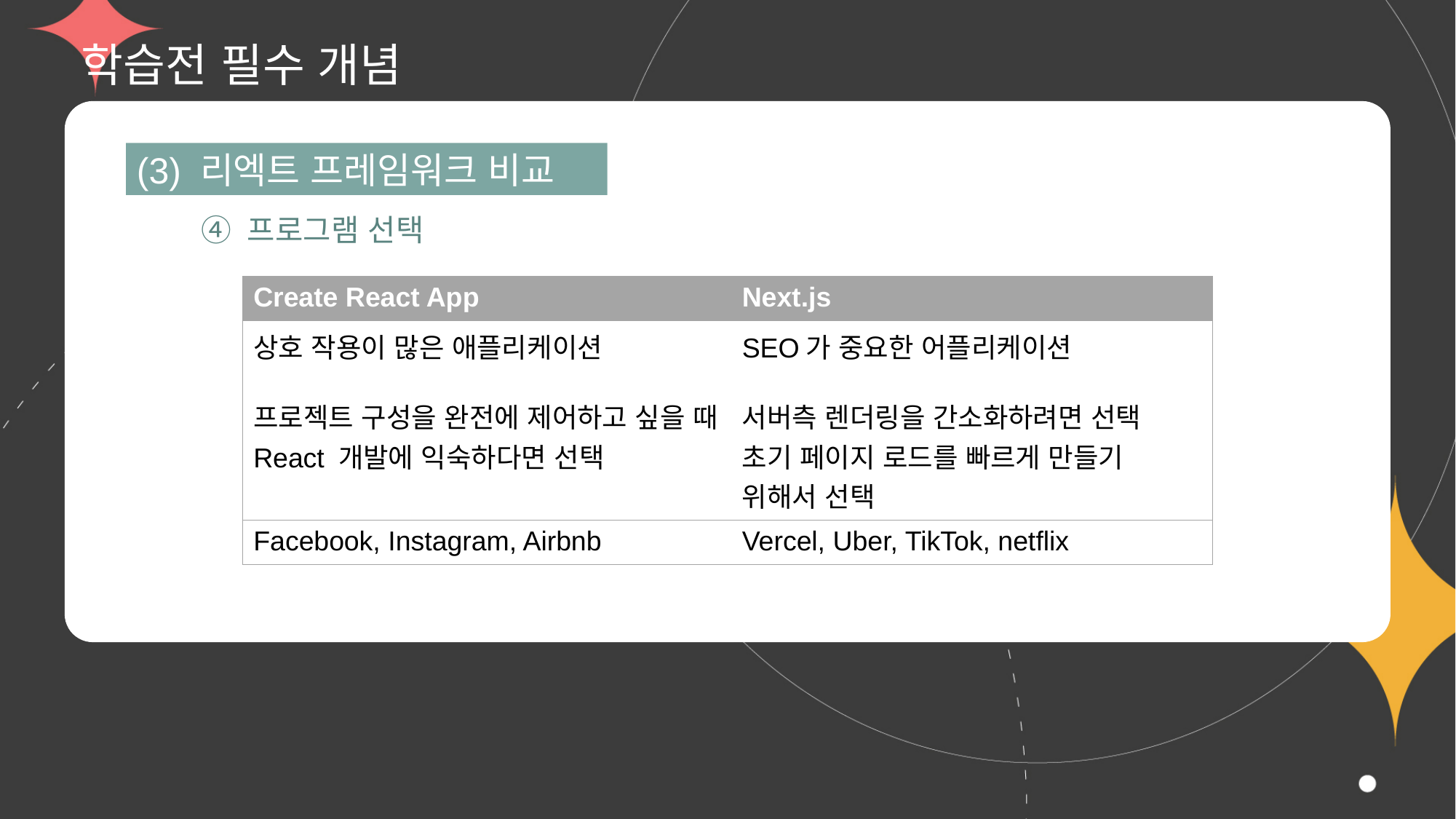

# 학습전 필수 개념
(3) 리엑트 프레임워크 비교
④ 프로그램 선택
| Create React App | Next.js |
| --- | --- |
| 상호 작용이 많은 애플리케이션 프로젝트 구성을 완전에 제어하고 싶을 때 React 개발에 익숙하다면 선택 | SEO가 중요한 어플리케이션 서버측 렌더링을 간소화하려면 선택 초기 페이지 로드를 빠르게 만들기 위해서 선택 |
| Facebook, Instagram, Airbnb | Vercel, Uber, TikTok, netflix |